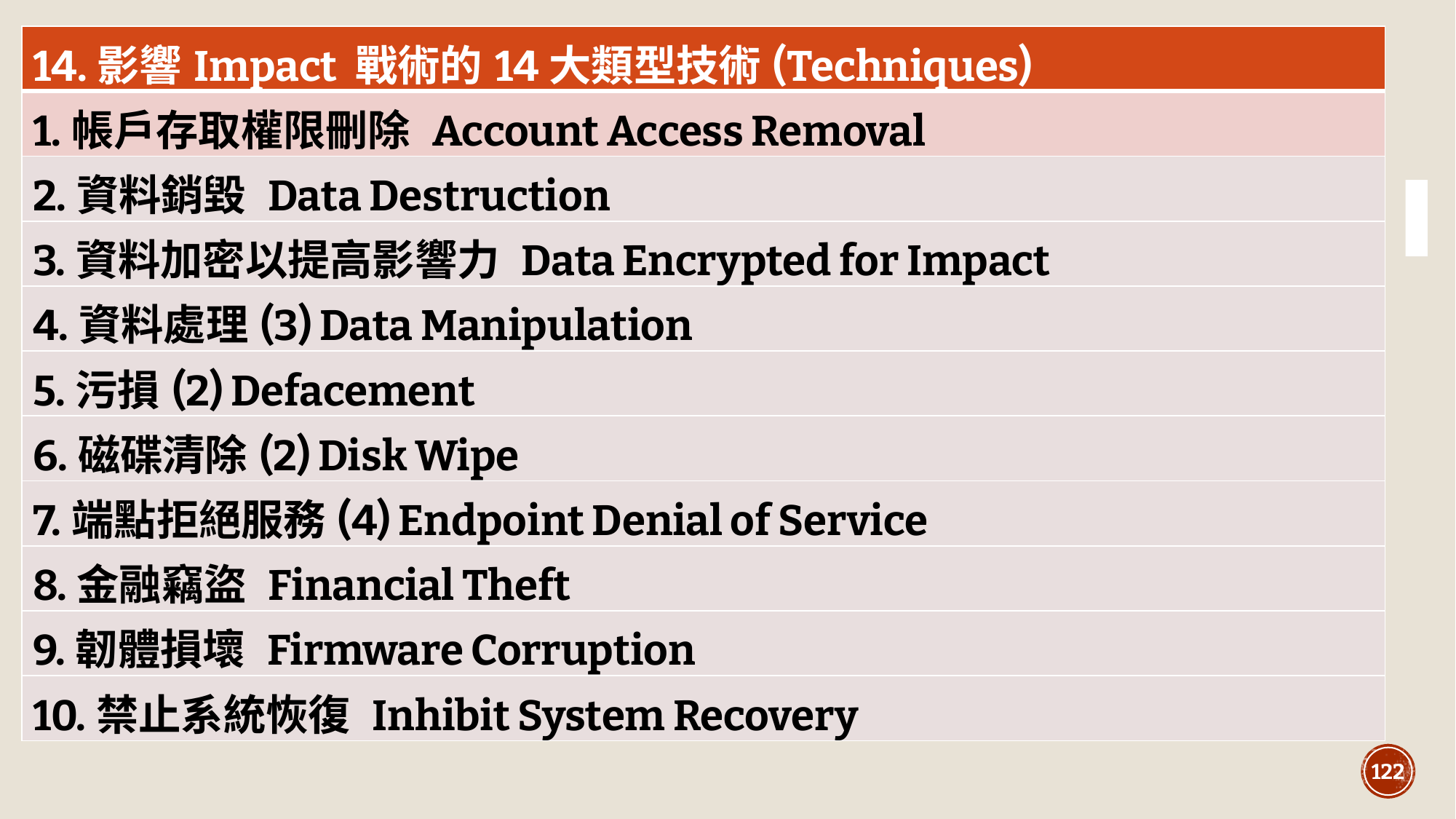

| 14.影響Impact 戰術的14大類型技術(Techniques) |
| --- |
| 1.帳戶存取權限刪除 Account Access Removal |
| 2.資料銷毀 Data Destruction |
| 3.資料加密以提高影響力 Data Encrypted for Impact |
| 4.資料處理(3) Data Manipulation |
| 5.污損(2) Defacement |
| 6.磁碟清除(2) Disk Wipe |
| 7.端點拒絕服務(4) Endpoint Denial of Service |
| 8.金融竊盜 Financial Theft |
| 9.韌體損壞 Firmware Corruption |
| 10.禁止系統恢復 Inhibit System Recovery |

122